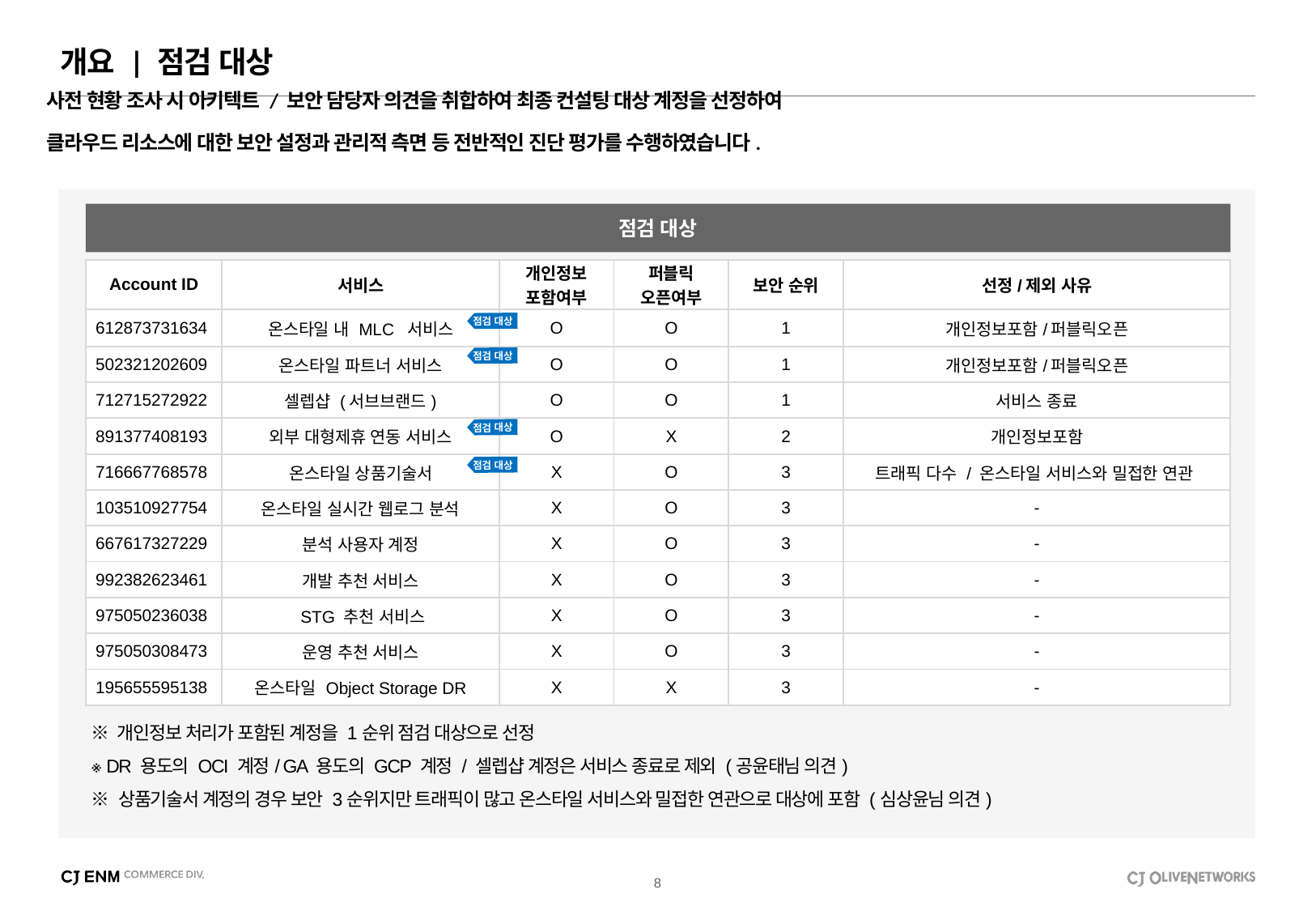

개요 | 점검 대상
사전 현황 조사 시 아키텍트 / 보안 담당자 의견을 취합하여 최종 컨설팅 대상 계정을 선정하여
클라우드 리소스에 대한 보안 설정과 관리적 측면 등 전반적인 진단 평가를 수행하였습니다.

점검 대상
| Account ID | 서비스 | 개인정보 포함여부 | 퍼블릭 오픈여부 | 보안 순위 | 선정/제외 사유 |
| --- | --- | --- | --- | --- | --- |
| 612873731634 | 온스타일 내 MLC  서비스 | O | O | 1 | 개인정보포함/퍼블릭오픈 |
| 502321202609 | 온스타일 파트너 서비스 | O | O | 1 | 개인정보포함/퍼블릭오픈 |
| 712715272922 | 셀렙샵 (서브브랜드) | O | O | 1 | 서비스 종료 |
| 891377408193 | 외부 대형제휴 연동 서비스 | O | X | 2 | 개인정보포함 |
| 716667768578 | 온스타일 상품기술서 | X | O | 3 | 트래픽 다수 / 온스타일 서비스와 밀접한 연관 |
| 103510927754 | 온스타일 실시간 웹로그 분석 | X | O | 3 | - |
| 667617327229 | 분석 사용자 계정 | X | O | 3 | - |
| 992382623461 | 개발 추천 서비스 | X | O | 3 | - |
| 975050236038 | STG 추천 서비스 | X | O | 3 | - |
| 975050308473 | 운영 추천 서비스 | X | O | 3 | - |
| 195655595138 | 온스타일 Object Storage DR | X | X | 3 | - |
점검 대상

점검 대상

점검 대상

점검 대상

※ 개인정보 처리가 포함된 계정을 1순위 점검 대상으로 선정
※ DR 용도의 OCI 계정/ GA 용도의 GCP 계정 / 셀렙샵 계정은 서비스 종료로 제외 (공윤태님 의견)
※ 상품기술서 계정의 경우 보안 3순위지만 트래픽이 많고 온스타일 서비스와 밀접한 연관으로 대상에 포함 (심상윤님 의견)